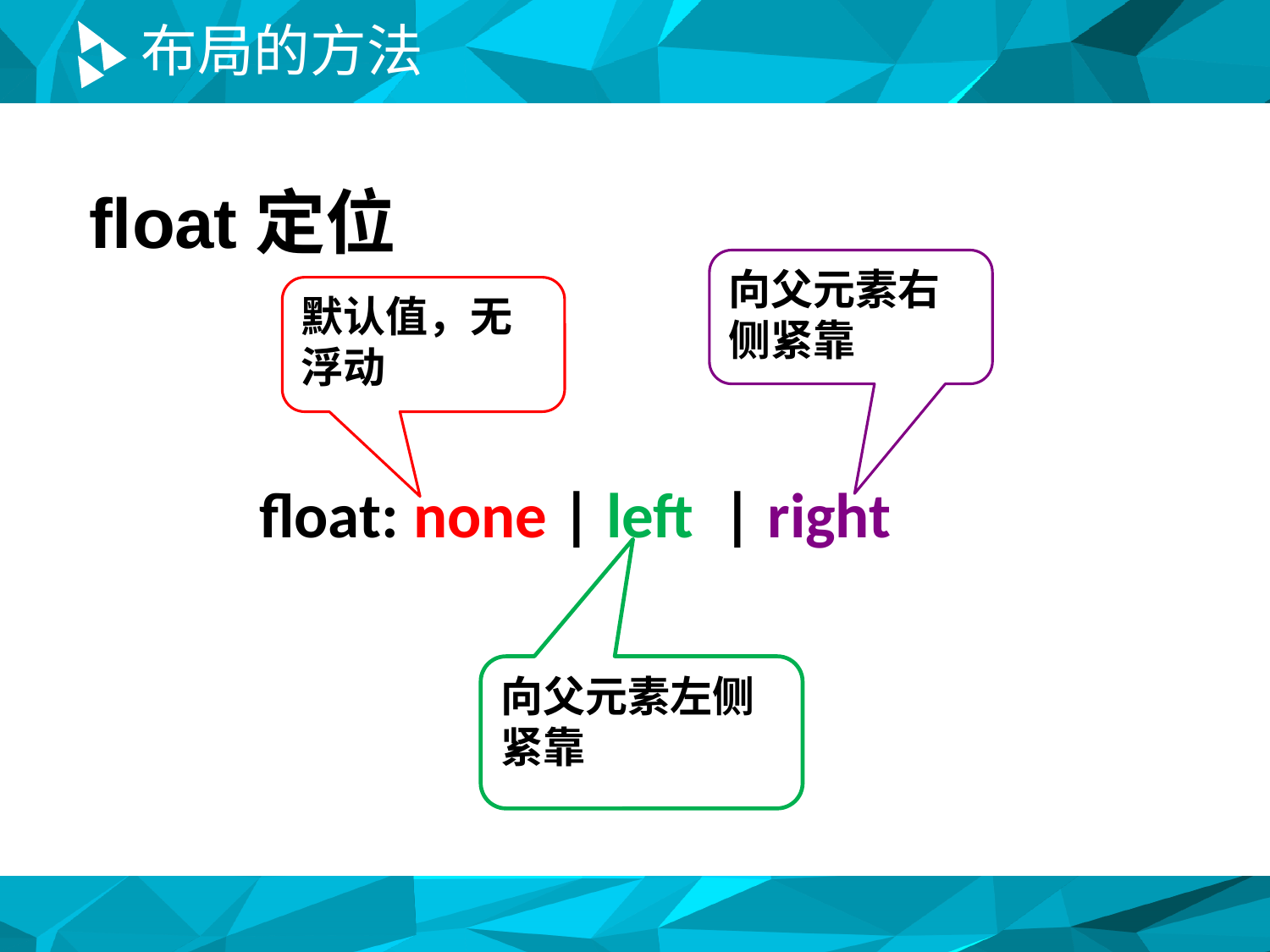

# 布局的方法
float定位
向父元素右侧紧靠
默认值，无浮动
float: none | left  | right
向父元素左侧紧靠